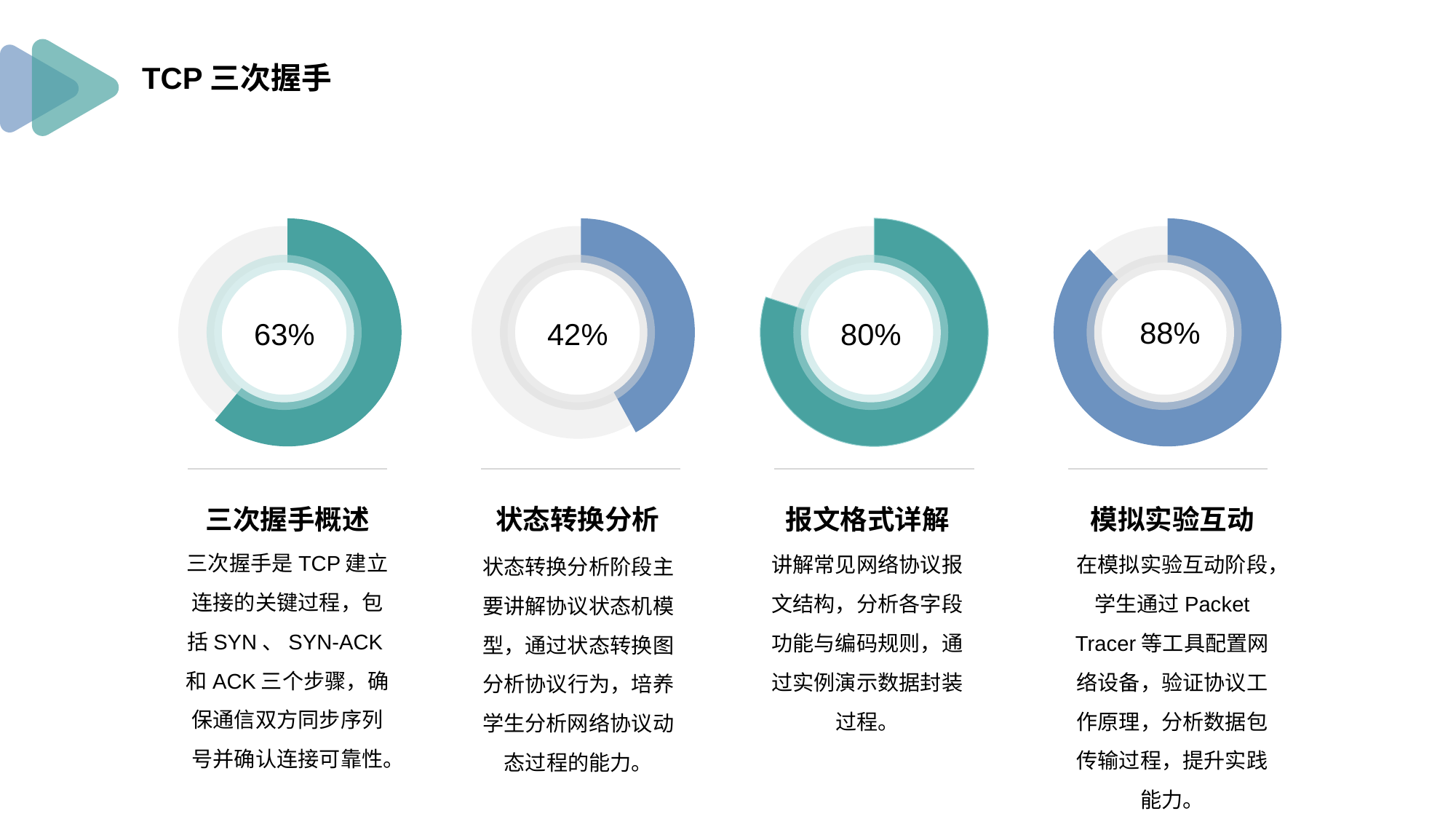

TCP三次握手

88%
63%
42%
80%
三次握手概述
三次握手是TCP建立连接的关键过程，包括SYN、SYN-ACK和ACK三个步骤，确保通信双方同步序列号并确认连接可靠性。
状态转换分析
状态转换分析阶段主要讲解协议状态机模型，通过状态转换图分析协议行为，培养学生分析网络协议动态过程的能力。
报文格式详解
讲解常见网络协议报文结构，分析各字段功能与编码规则，通过实例演示数据封装过程。
模拟实验互动
在模拟实验互动阶段，学生通过Packet Tracer等工具配置网络设备，验证协议工作原理，分析数据包传输过程，提升实践能力。